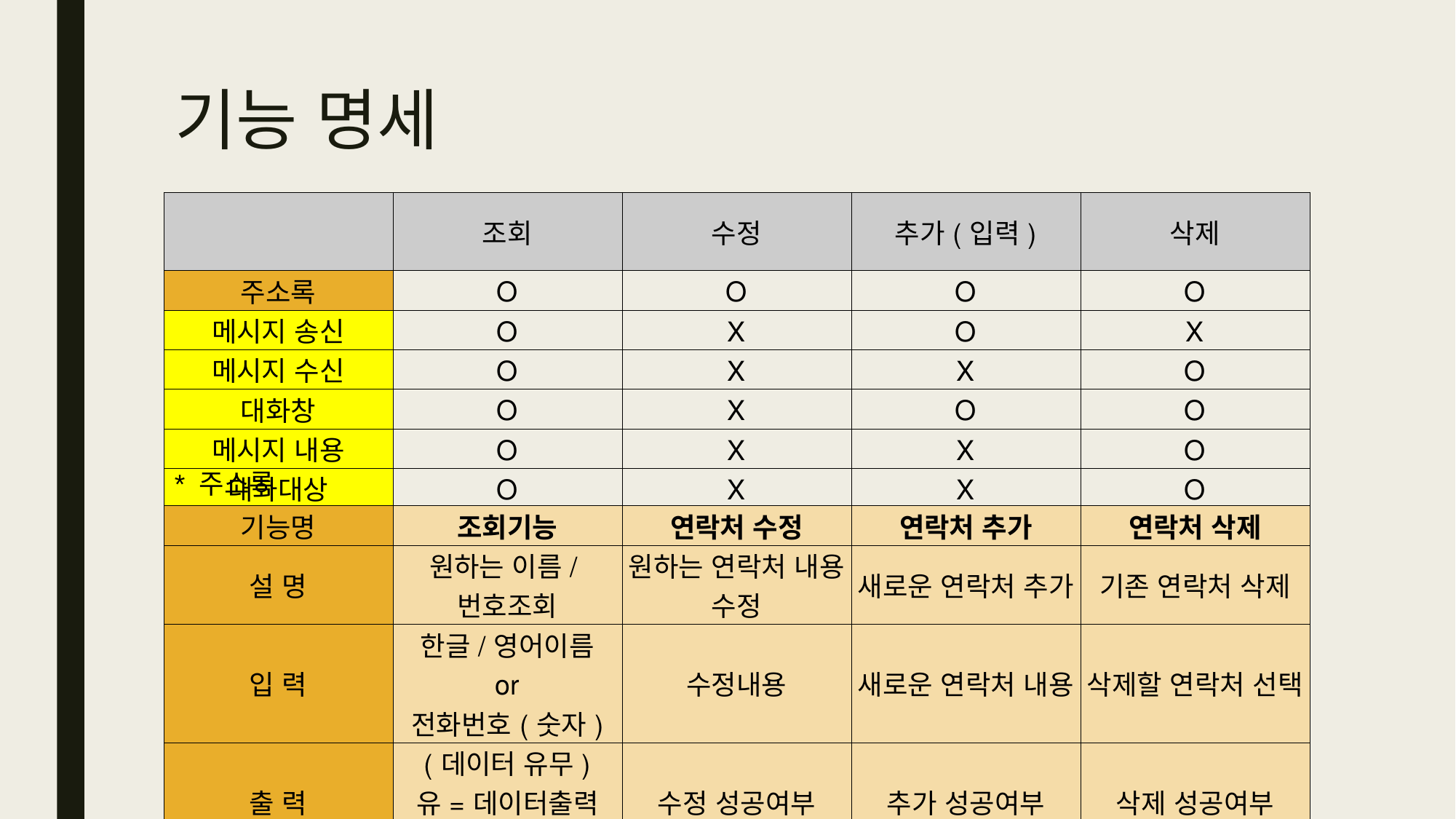

# 기능 명세
|  | 조회 | 수정 | 추가(입력) | 삭제 |
| --- | --- | --- | --- | --- |
| 주소록 | O | O | O | O |
| 메시지 송신 | O | X | O | X |
| 메시지 수신 | O | X | X | O |
| 대화창 | O | X | O | O |
| 메시지 내용 | O | X | X | O |
| 대화대상 | O | X | X | O |
* 주소록
| 기능명 | 조회기능 | 연락처 수정 | 연락처 추가 | 연락처 삭제 |
| --- | --- | --- | --- | --- |
| 설 명 | 원하는 이름/번호조회 | 원하는 연락처 내용 수정 | 새로운 연락처 추가 | 기존 연락처 삭제 |
| 입 력 | 한글/영어이름 or 전화번호(숫자) | 수정내용 | 새로운 연락처 내용 | 삭제할 연락처 선택 |
| 출 력 | (데이터 유무) 유=데이터출력 무=알림창출력 | 수정 성공여부 | 추가 성공여부 | 삭제 성공여부 |